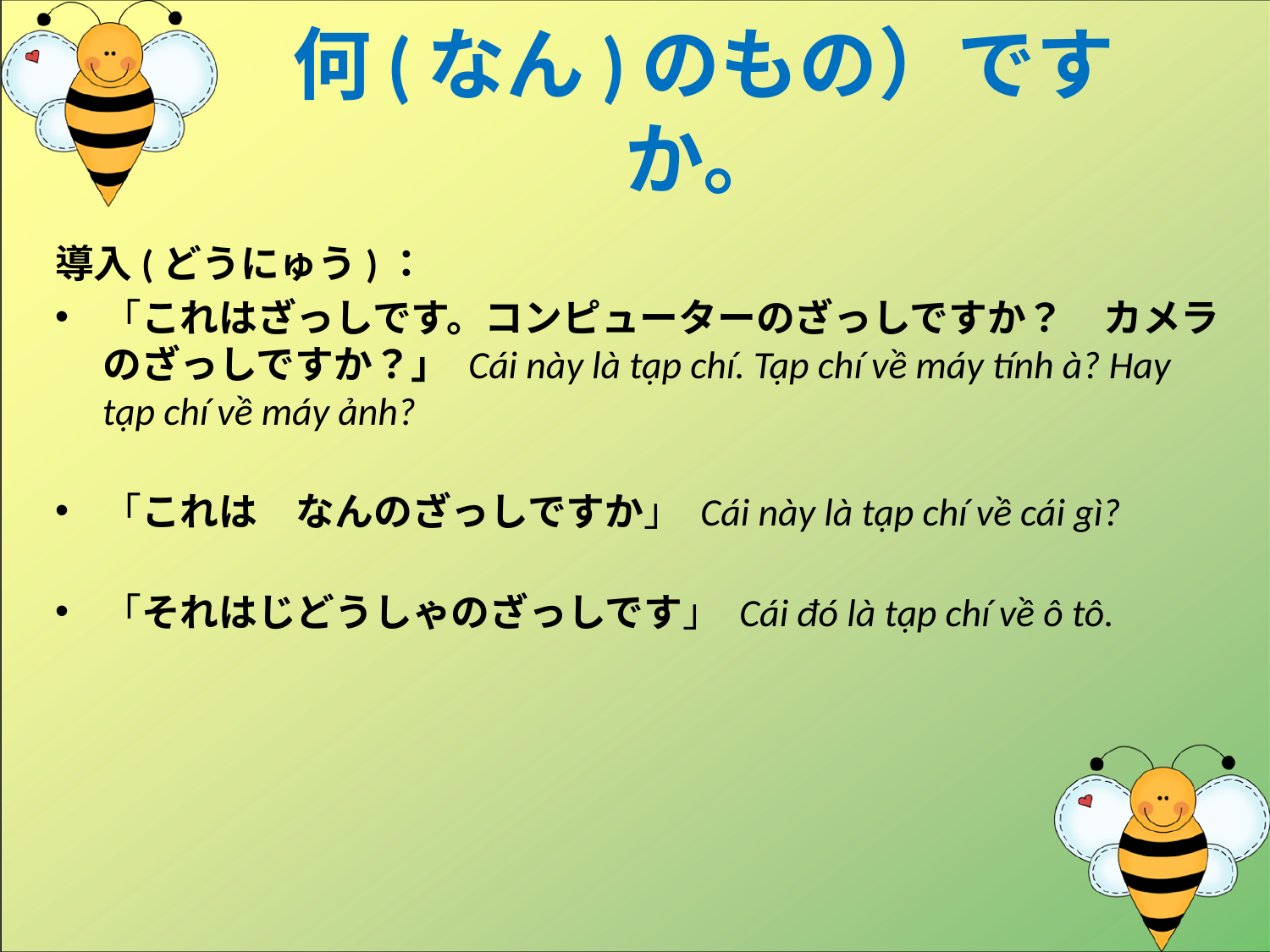

# 何(なん)のもの）ですか。
導入(どうにゅう)：
「これはざっしです。コンピューターのざっしですか？　カメラのざっしですか？」 Cái này là tạp chí. Tạp chí về máy tính à? Hay tạp chí về máy ảnh?
「これは　なんのざっしですか」 Cái này là tạp chí về cái gì?
「それはじどうしゃのざっしです」 Cái đó là tạp chí về ô tô.